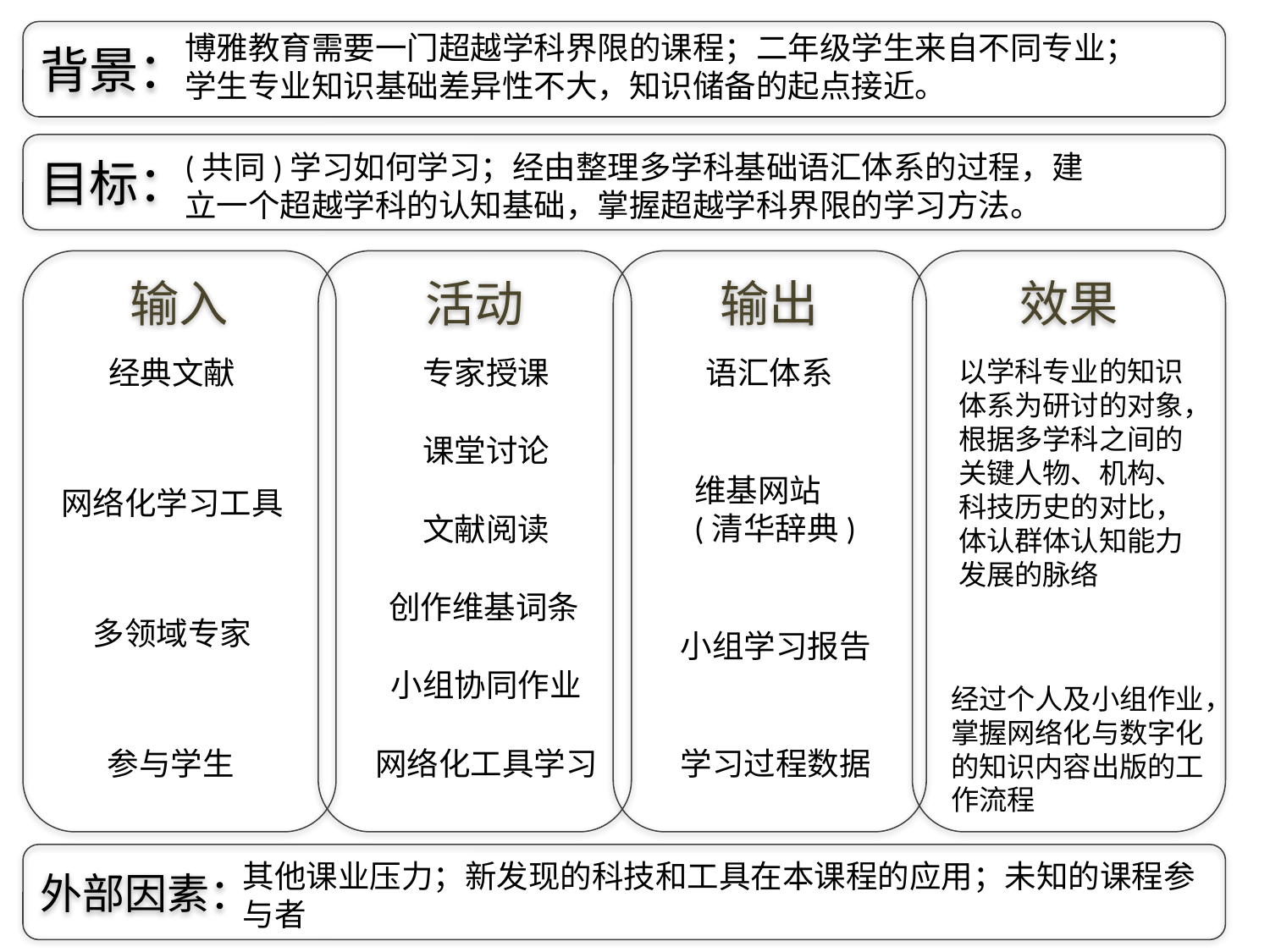

背景：
博雅教育需要一门超越学科界限的课程；二年级学生来自不同专业；学生专业知识基础差异性不大，知识储备的起点接近。
目标：
(共同)学习如何学习；经由整理多学科基础语汇体系的过程，建立一个超越学科的认知基础，掌握超越学科界限的学习方法。
输入
活动
输出
效果
专家授课
经典文献
语汇体系
以学科专业的知识体系为研讨的对象，根据多学科之间的关键人物、机构、科技历史的对比，体认群体认知能力发展的脉络
课堂讨论
维基网站
(清华辞典)
网络化学习工具
文献阅读
创作维基词条
多领域专家
小组学习报告
小组协同作业
经过个人及小组作业，掌握网络化与数字化的知识内容出版的工作流程
参与学生
网络化工具学习
学习过程数据
外部因素：
其他课业压力；新发现的科技和工具在本课程的应用；未知的课程参与者